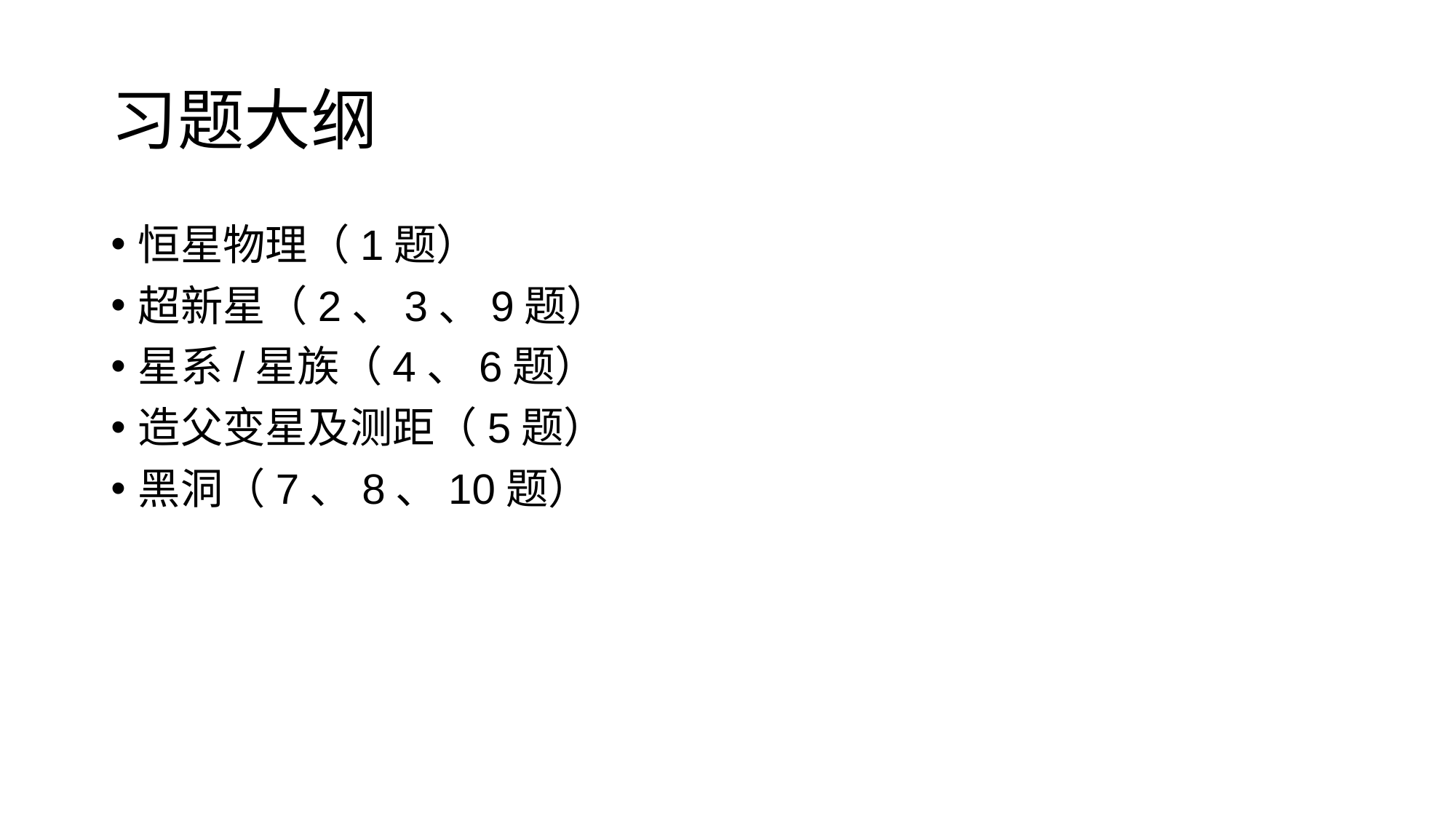

# 习题大纲
恒星物理（1题）
超新星（2、3、9题）
星系/星族（4、6题）
造父变星及测距（5题）
黑洞（7、8、10题）